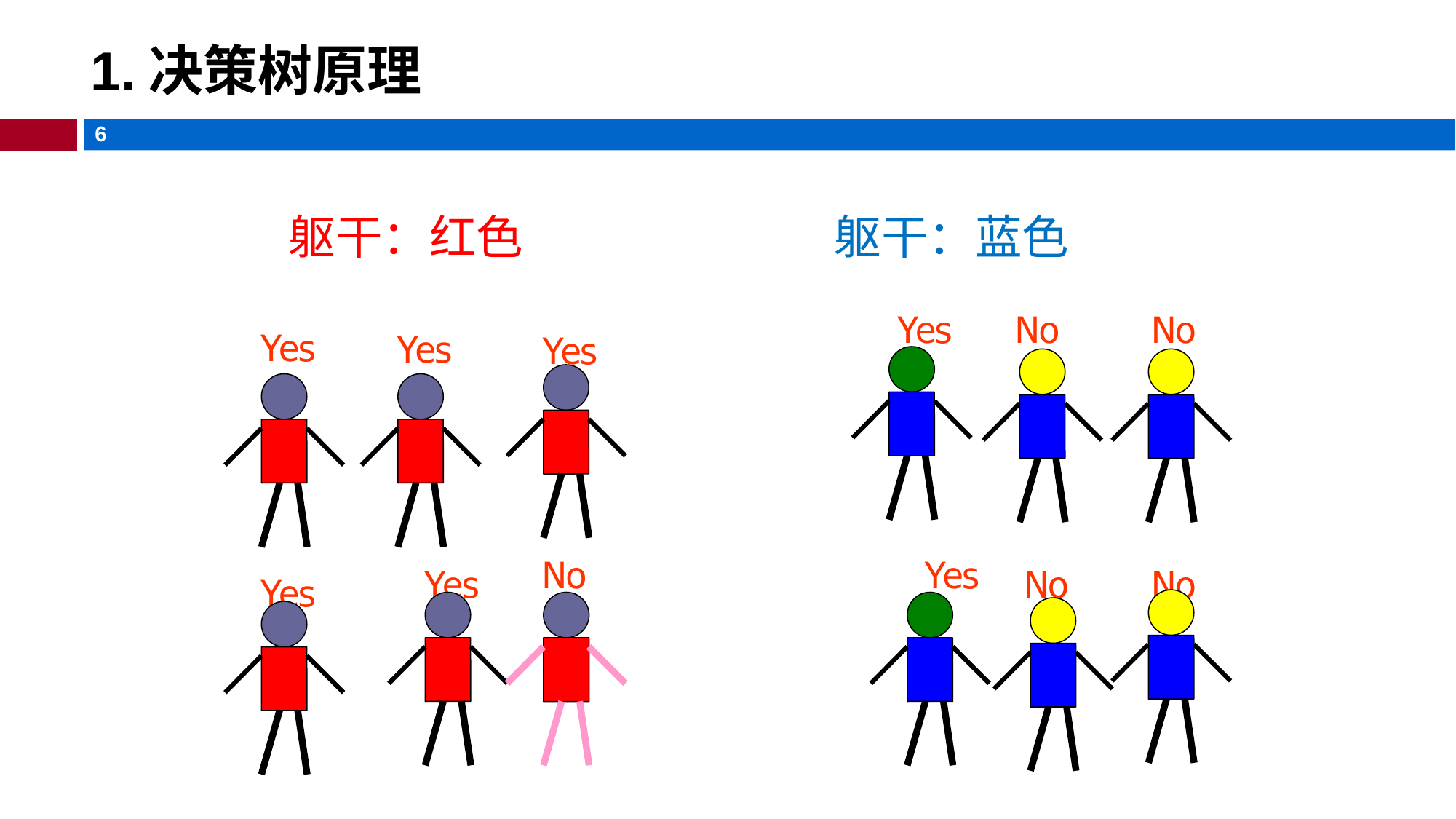

# 1.决策树原理

	躯干：红色		          	躯干：蓝色
Yes
No
No
Yes
Yes
Yes

No
Yes
Yes
No
No
Yes